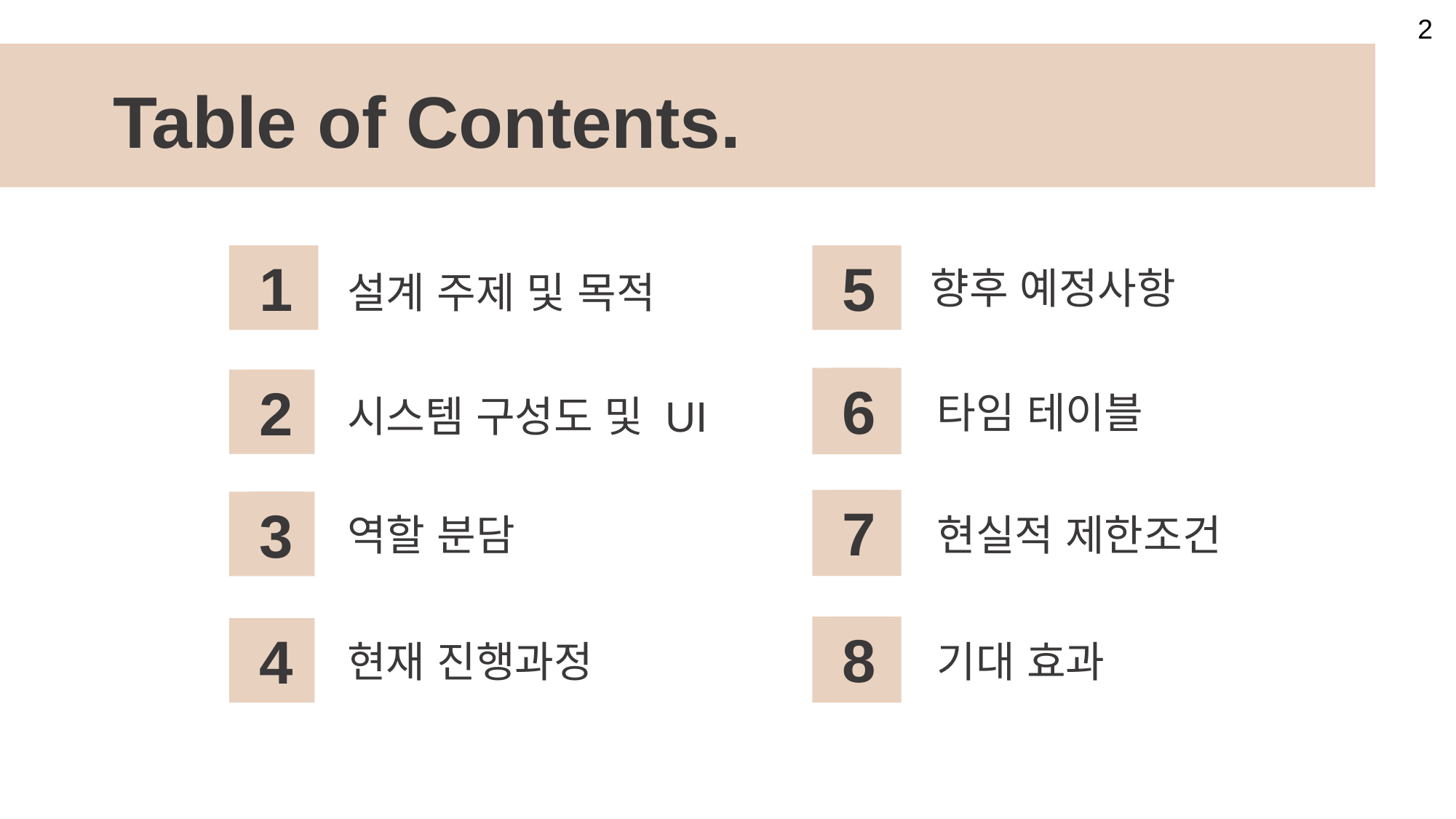

2

Table of Contents.

1
설계 주제 및 목적

5
향후 예정사항

6
타임 테이블

2
시스템 구성도 및 UI

7
현실적 제한조건

3
역할 분담

8
기대 효과

4
현재 진행과정